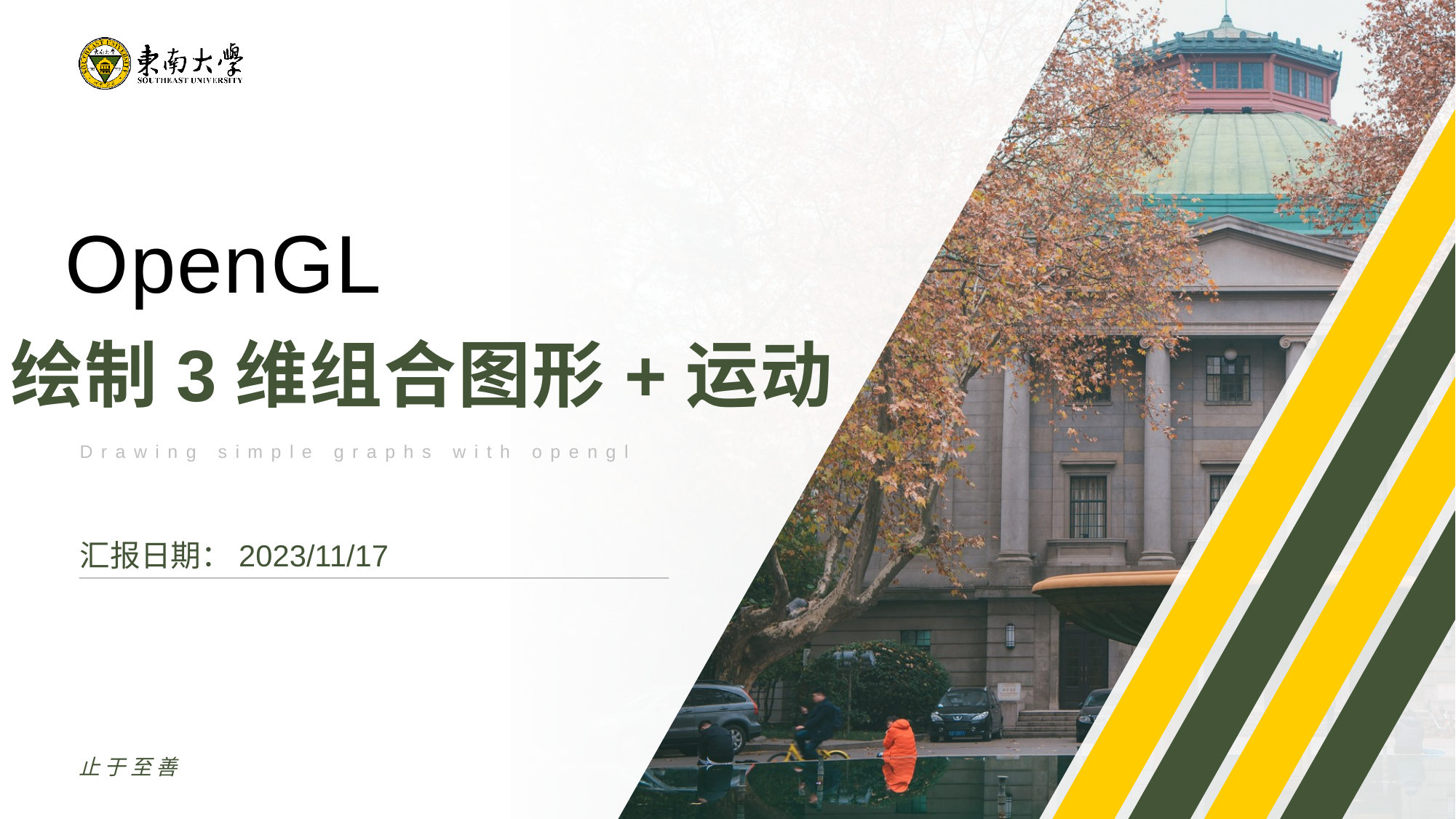

OpenGL
绘制3维组合图形+运动
Drawing simple graphs with opengl

汇报日期：2023/11/17
止于至善